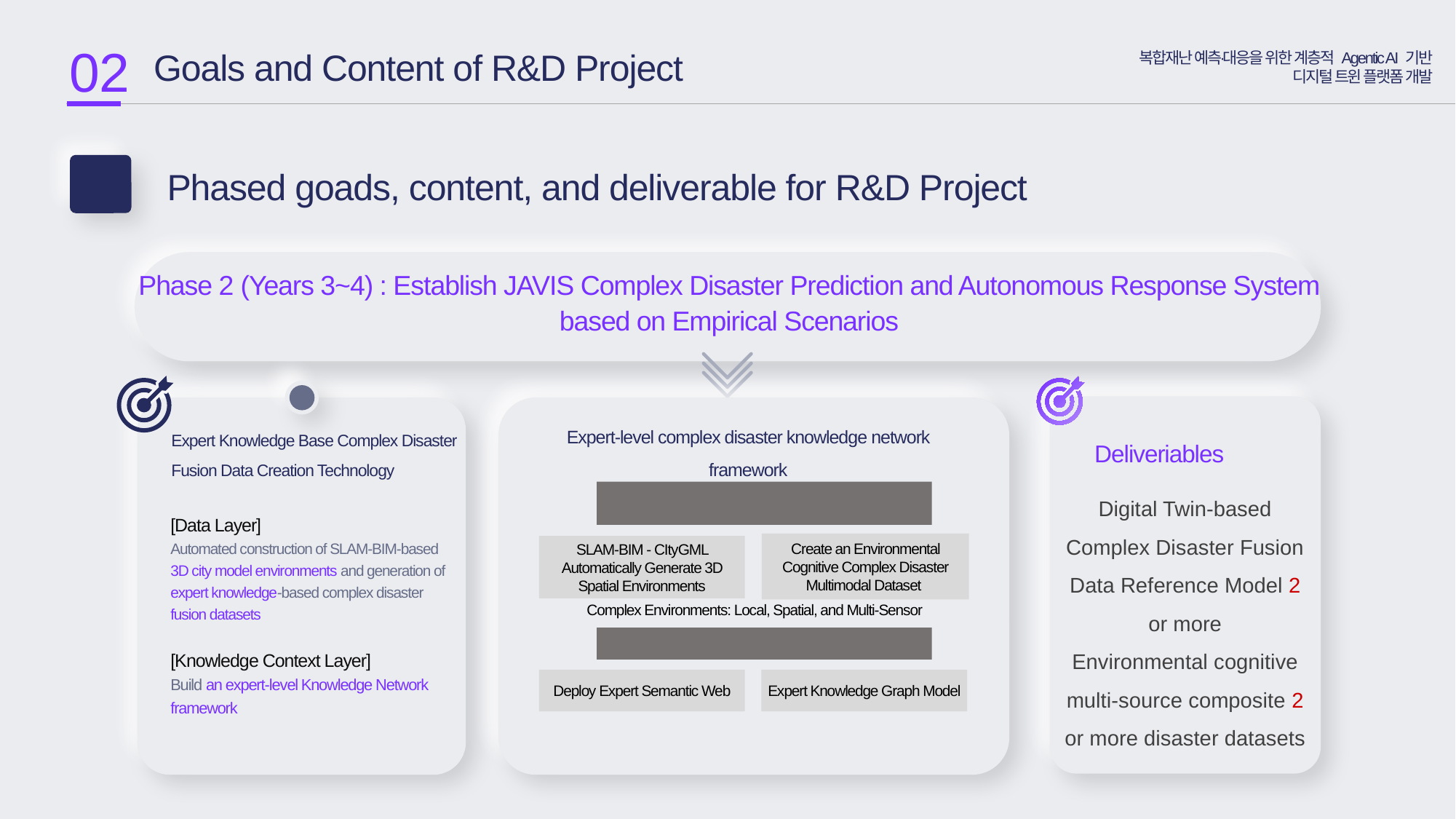

02
 Goals and Content of R&D Project
복합재난 예측∙대응을 위한 계층적 Agentic AI 기반
디지털 트윈 플랫폼 개발

Phased goads, content, and deliverable for R&D Project
2-3

Phase 2 (Years 3~4) : Establish JAVIS Complex Disaster Prediction and Autonomous Response System based on Empirical Scenarios

1

Expert-level complex disaster knowledge network framework
Expert Knowledge Base Complex Disaster Fusion Data Creation Technology
Deliveriables
Digital Twin-based Complex Disaster Fusion Data Reference Model 2 or more
Environmental cognitive multi-source composite 2 or more disaster datasets
[Expert Knowledge Base Create Complex Disaster Fusion Data]
[Data Layer]
Automated construction of SLAM-BIM-based 3D city model environments and generation of expert knowledge-based complex disaster fusion datasets

[Knowledge Context Layer]
Build an expert-level Knowledge Network framework
Create an Environmental Cognitive Complex Disaster Multimodal Dataset
SLAM-BIM - CItyGML Automatically Generate 3D Spatial Environments
Complex Environments: Local, Spatial, and Multi-Sensor
[Expert Knowledge Network Framework]
Deploy Expert Semantic Web
Expert Knowledge Graph Model